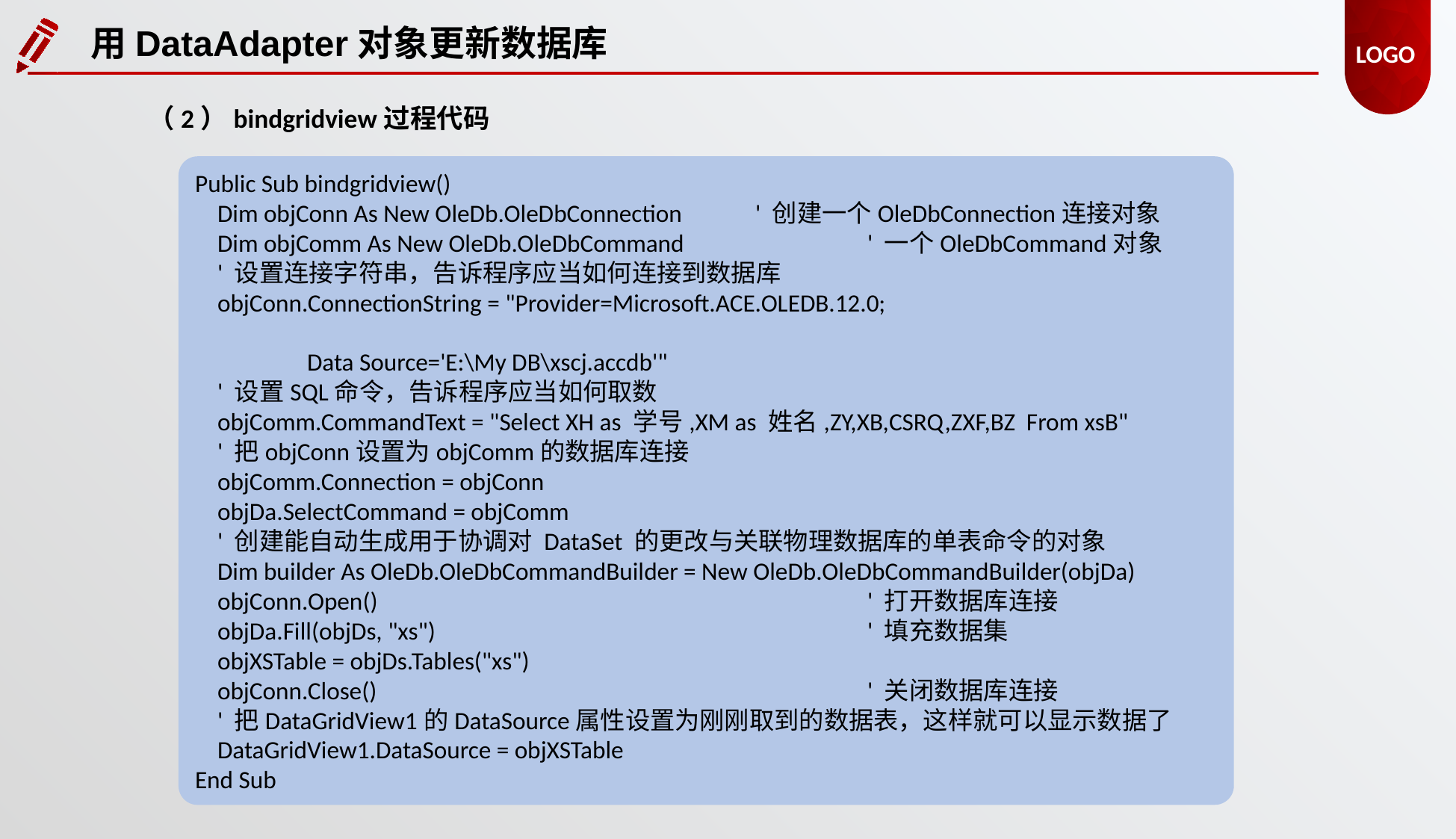

用DataAdapter对象更新数据库
（2）bindgridview过程代码
Public Sub bindgridview()
    Dim objConn As New OleDb.OleDbConnection 	' 创建一个OleDbConnection连接对象
    Dim objComm As New OleDb.OleDbCommand 		' 一个OleDbCommand对象
    ' 设置连接字符串，告诉程序应当如何连接到数据库
    objConn.ConnectionString = "Provider=Microsoft.ACE.OLEDB.12.0;
										Data Source='E:\My DB\xscj.accdb'"
    ' 设置SQL命令，告诉程序应当如何取数
    objComm.CommandText = "Select XH as 学号,XM as 姓名,ZY,XB,CSRQ,ZXF,BZ  From xsB"
    ' 把objConn设置为objComm的数据库连接
    objComm.Connection = objConn
    objDa.SelectCommand = objComm
    ' 创建能自动生成用于协调对 DataSet 的更改与关联物理数据库的单表命令的对象
    Dim builder As OleDb.OleDbCommandBuilder = New OleDb.OleDbCommandBuilder(objDa)
    objConn.Open() 					' 打开数据库连接
    objDa.Fill(objDs, "xs") 				' 填充数据集
    objXSTable = objDs.Tables("xs")
    objConn.Close() 					' 关闭数据库连接
    ' 把DataGridView1的DataSource属性设置为刚刚取到的数据表，这样就可以显示数据了
    DataGridView1.DataSource = objXSTable
End Sub